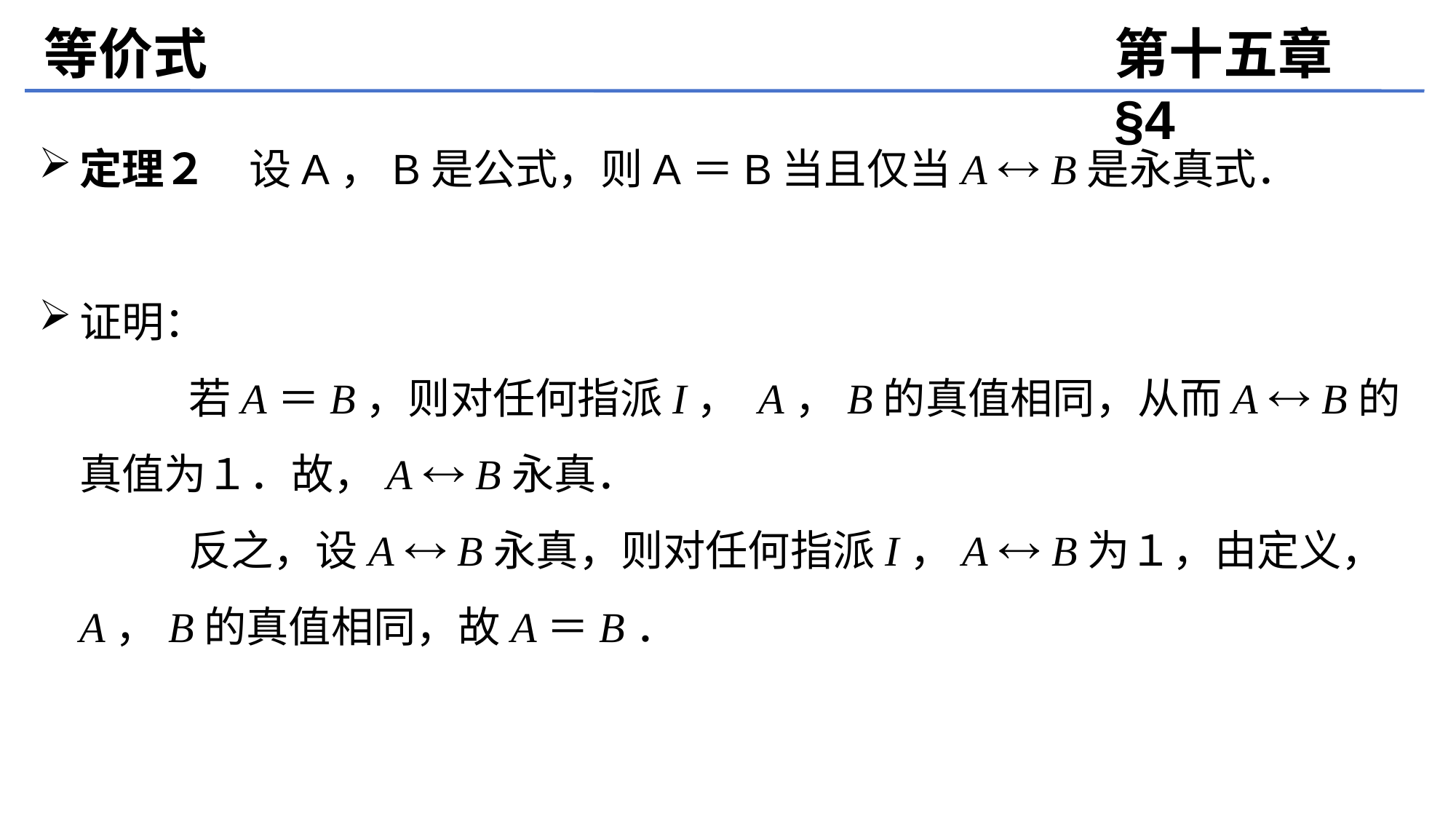

等价式
第十五章 §4
定理２　设A，B是公式，则A＝B当且仅当A ↔ B是永真式．

证明：
		若A＝B，则对任何指派I， A，B的真值相同，从而A ↔ B的真值为１．故，A ↔ B永真．
		反之，设A ↔ B永真，则对任何指派I，A ↔ B为１，由定义，A，B的真值相同，故A＝B．